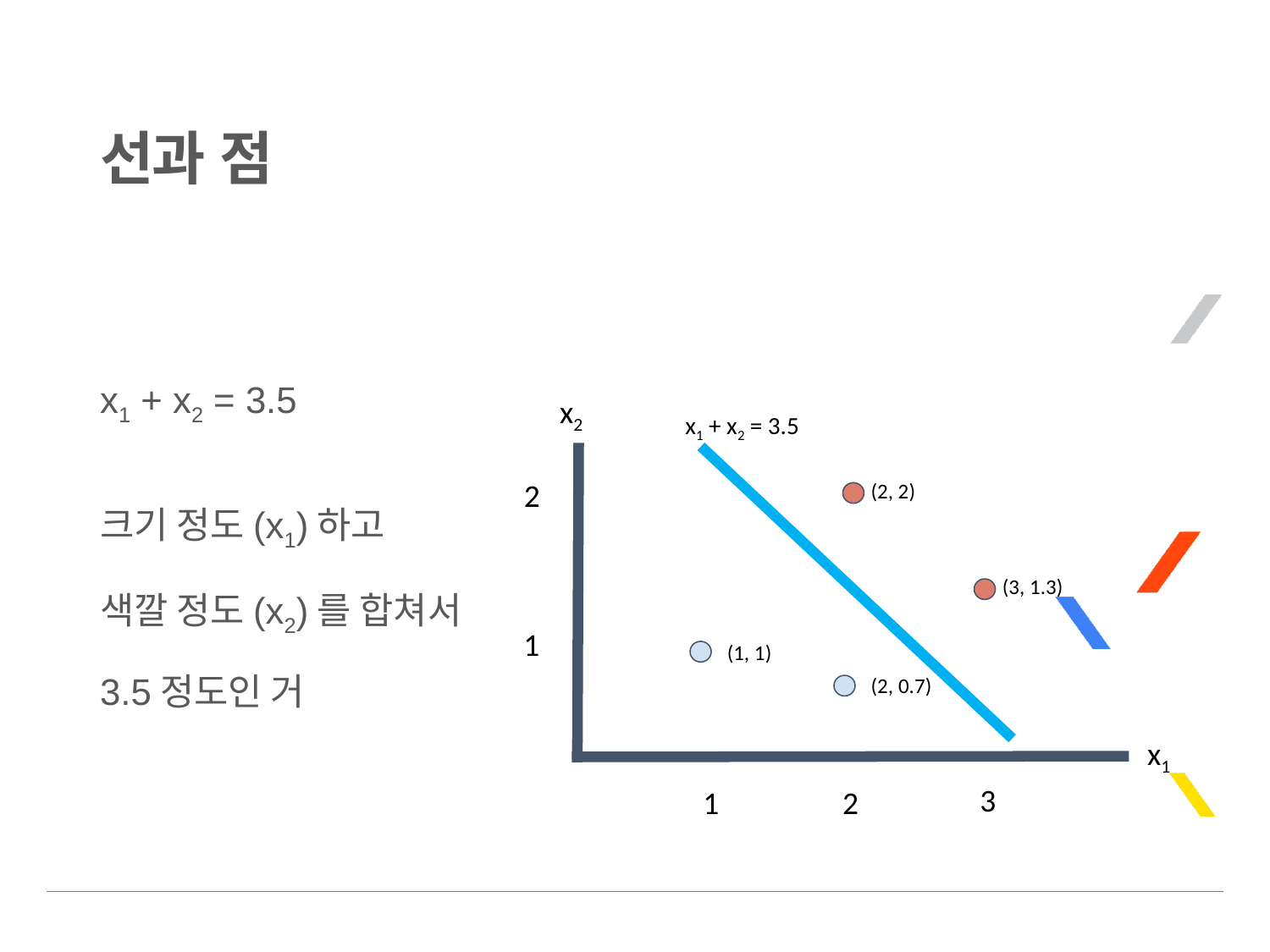

# 선과 점

x1 + x2 = 3.5

크기 정도(x1)하고

색깔 정도(x2)를 합쳐서

3.5정도인 거

x2
x1 + x2 = 3.5

2
(2, 2)

(3, 1.3)

1
(1, 1)

(2, 0.7)

x1
3
1
2